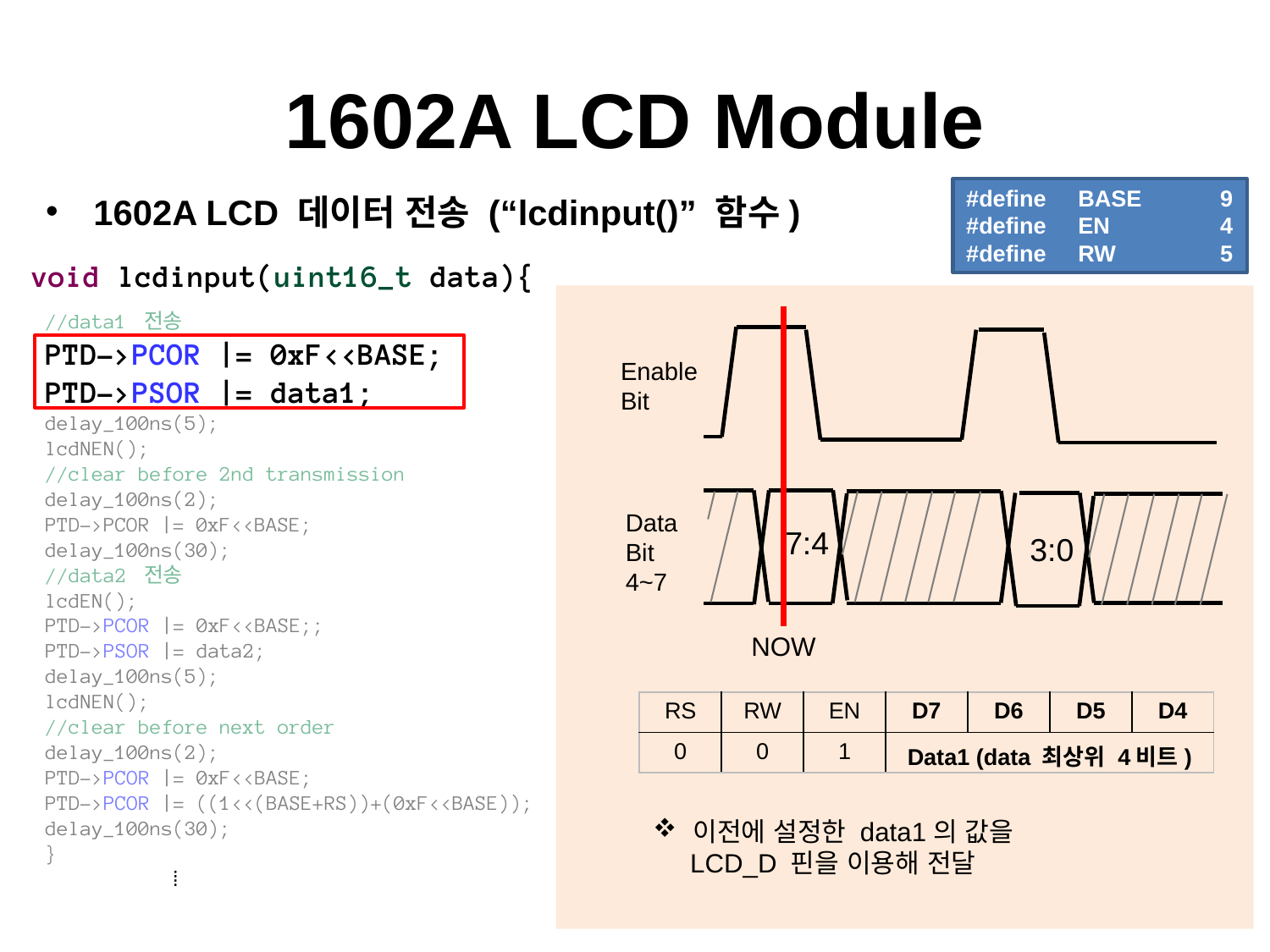

# 1602A LCD Module
1602A LCD 데이터 전송 (“lcdinput()” 함수)

#define     BASE 	9
#define     EN	4
#define     RW	5

void lcdinput(uint16_t data){

//data1 전송
PTD->PCOR |= 0xF<<BASE;
PTD->PSOR |= data1;
delay_100ns(5);
lcdNEN();
//clear before 2nd transmission
delay_100ns(2);
PTD->PCOR |= 0xF<<BASE;
delay_100ns(30);
//data2 전송
lcdEN();
PTD->PCOR |= 0xF<<BASE;;
PTD->PSOR |= data2;
delay_100ns(5);
lcdNEN();
//clear before next order
delay_100ns(2);
PTD->PCOR |= 0xF<<BASE;
PTD->PCOR |= ((1<<(BASE+RS))+(0xF<<BASE));
delay_100ns(30);
}
	⁞

Enable
Bit

Data
Bit
4~7
7:4
3:0
NOW
| RS | RW | EN | D7 | D6 | D5 | D4 |
| --- | --- | --- | --- | --- | --- | --- |
| 0 | 0 | 1 | Data1 (data 최상위 4비트) |  |  |  |
이전에 설정한 data1의 값을
     LCD_D 핀을 이용해 전달